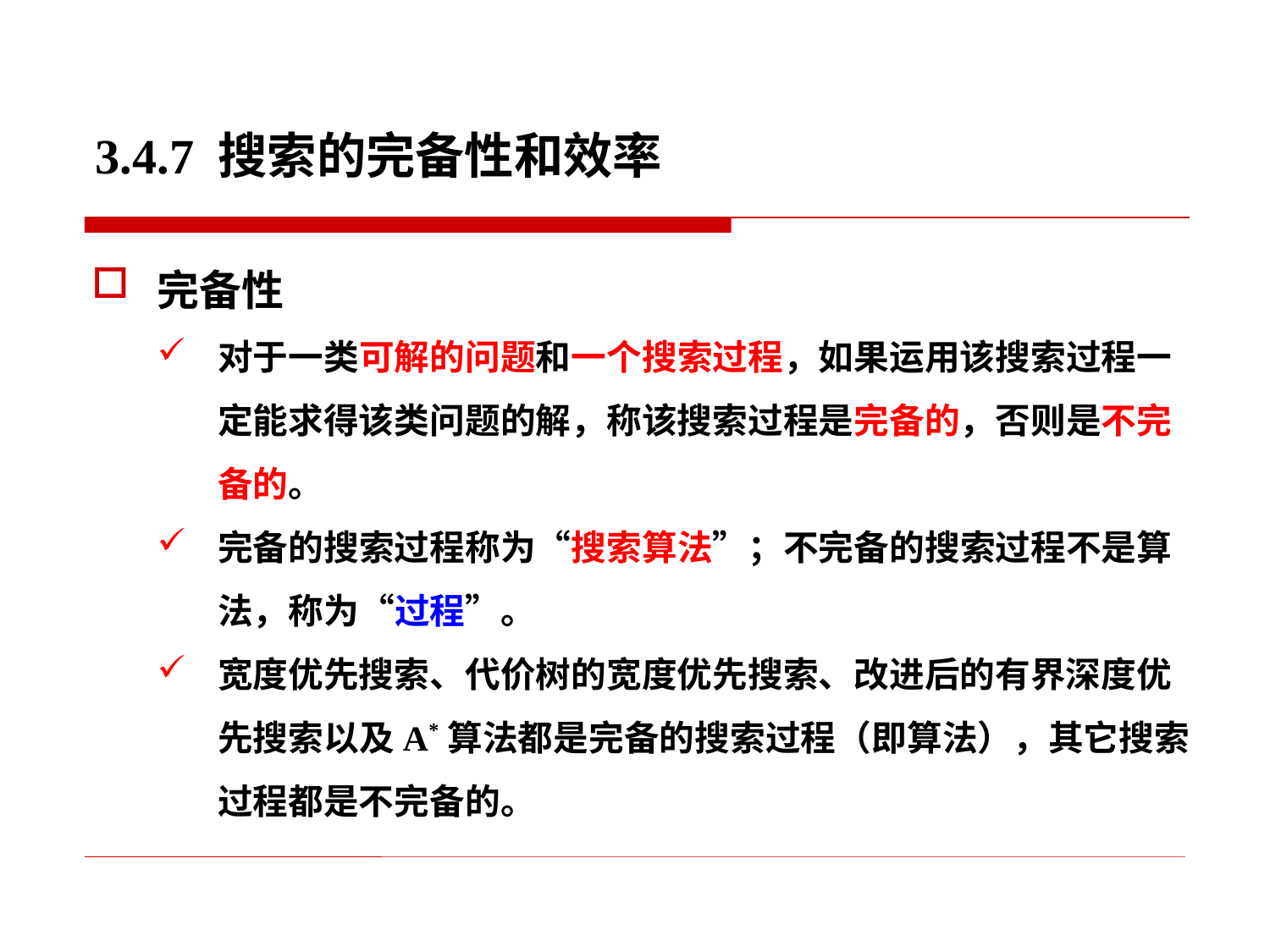

# 3.4.7 搜索的完备性和效率
完备性
对于一类可解的问题和一个搜索过程，如果运用该搜索过程一定能求得该类问题的解，称该搜索过程是完备的，否则是不完备的。
完备的搜索过程称为“搜索算法”；不完备的搜索过程不是算法，称为“过程”。
宽度优先搜索、代价树的宽度优先搜索、改进后的有界深度优先搜索以及A*算法都是完备的搜索过程（即算法），其它搜索过程都是不完备的。